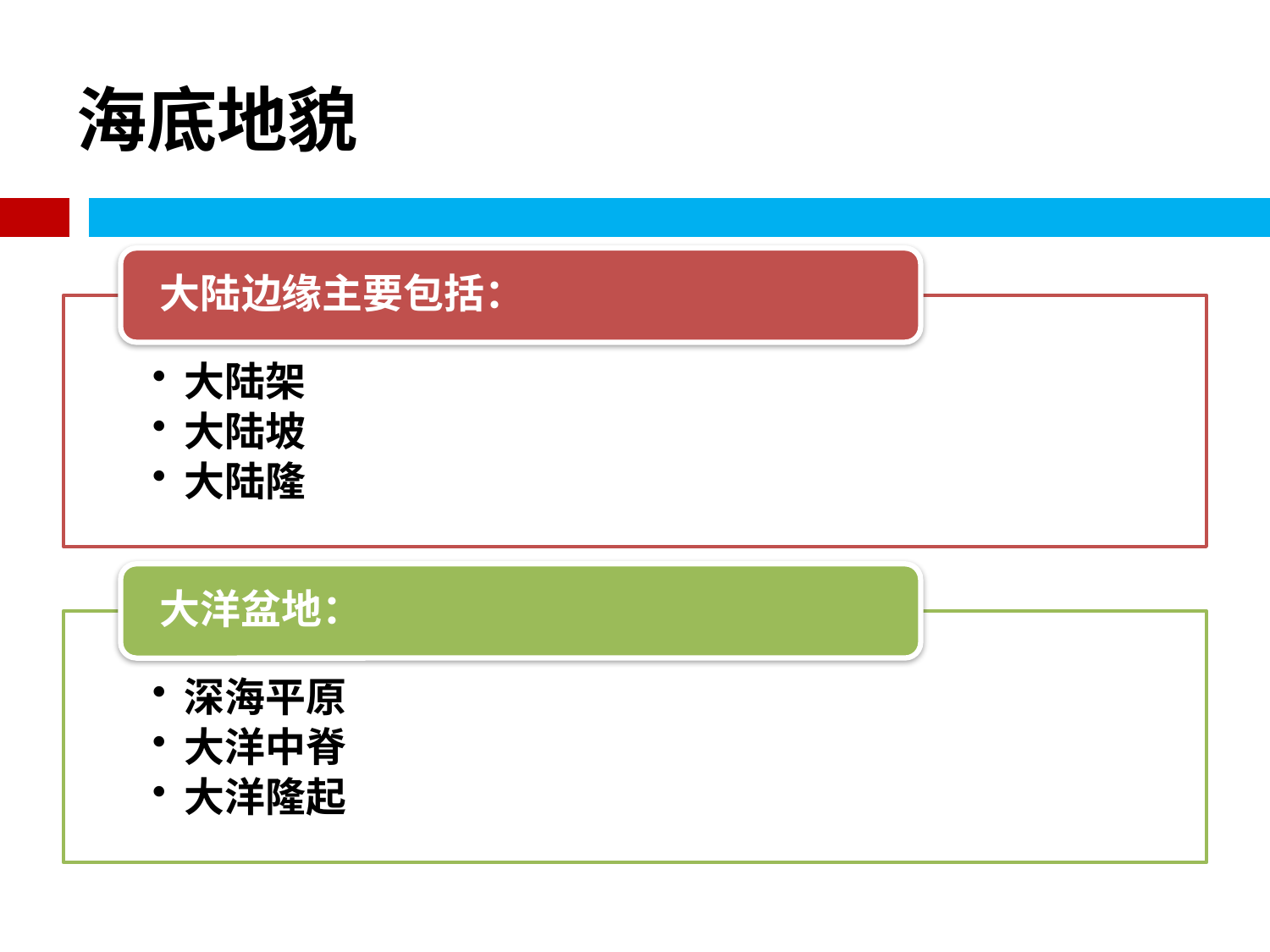

# 海底地貌
大陆架
大陆坡
大陆隆
大陆边缘主要包括：
深海平原
大洋中脊
大洋隆起
大洋盆地：